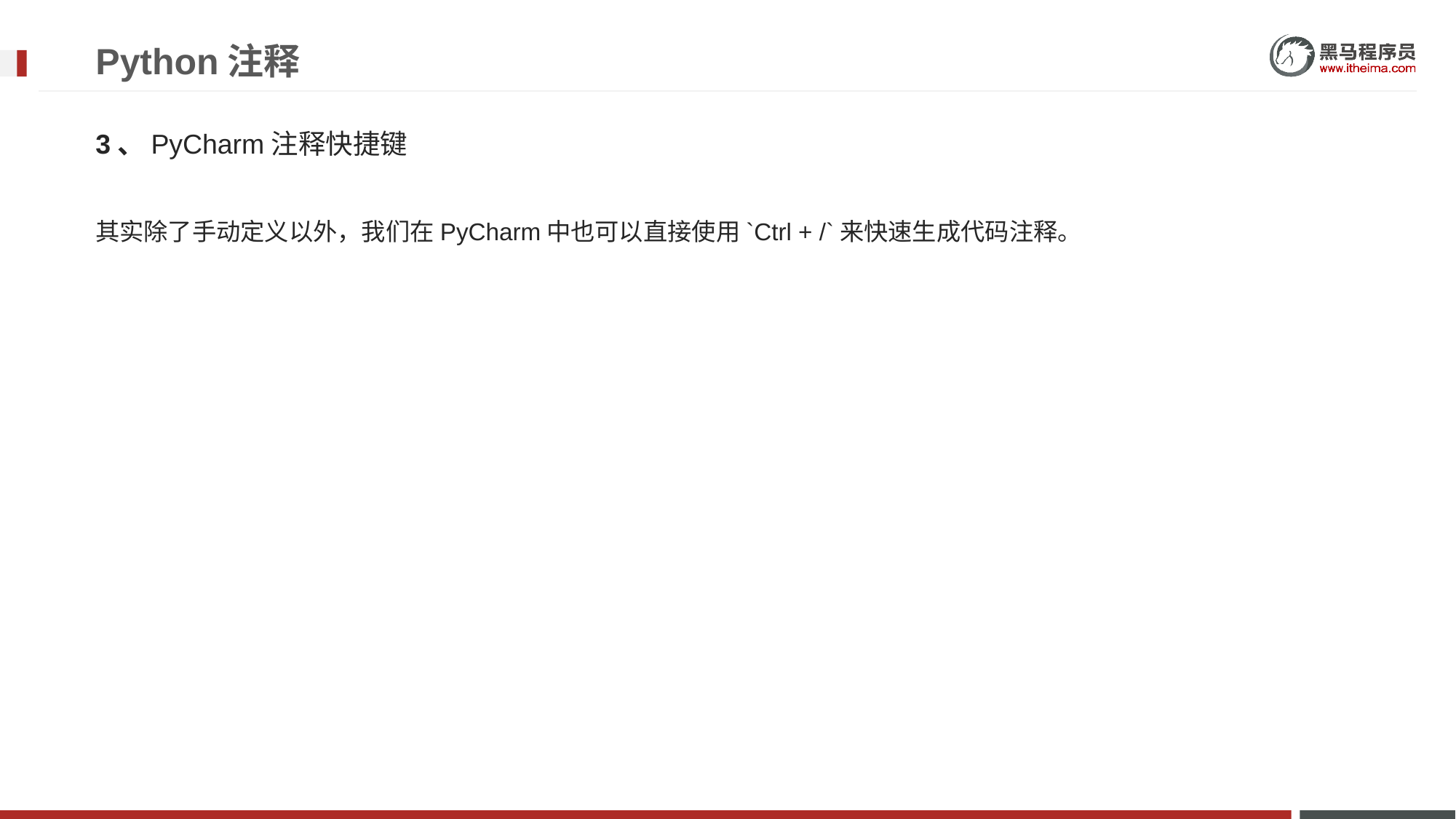

# Python注释
3、PyCharm注释快捷键
其实除了手动定义以外，我们在PyCharm中也可以直接使用`Ctrl + /`来快速生成代码注释。